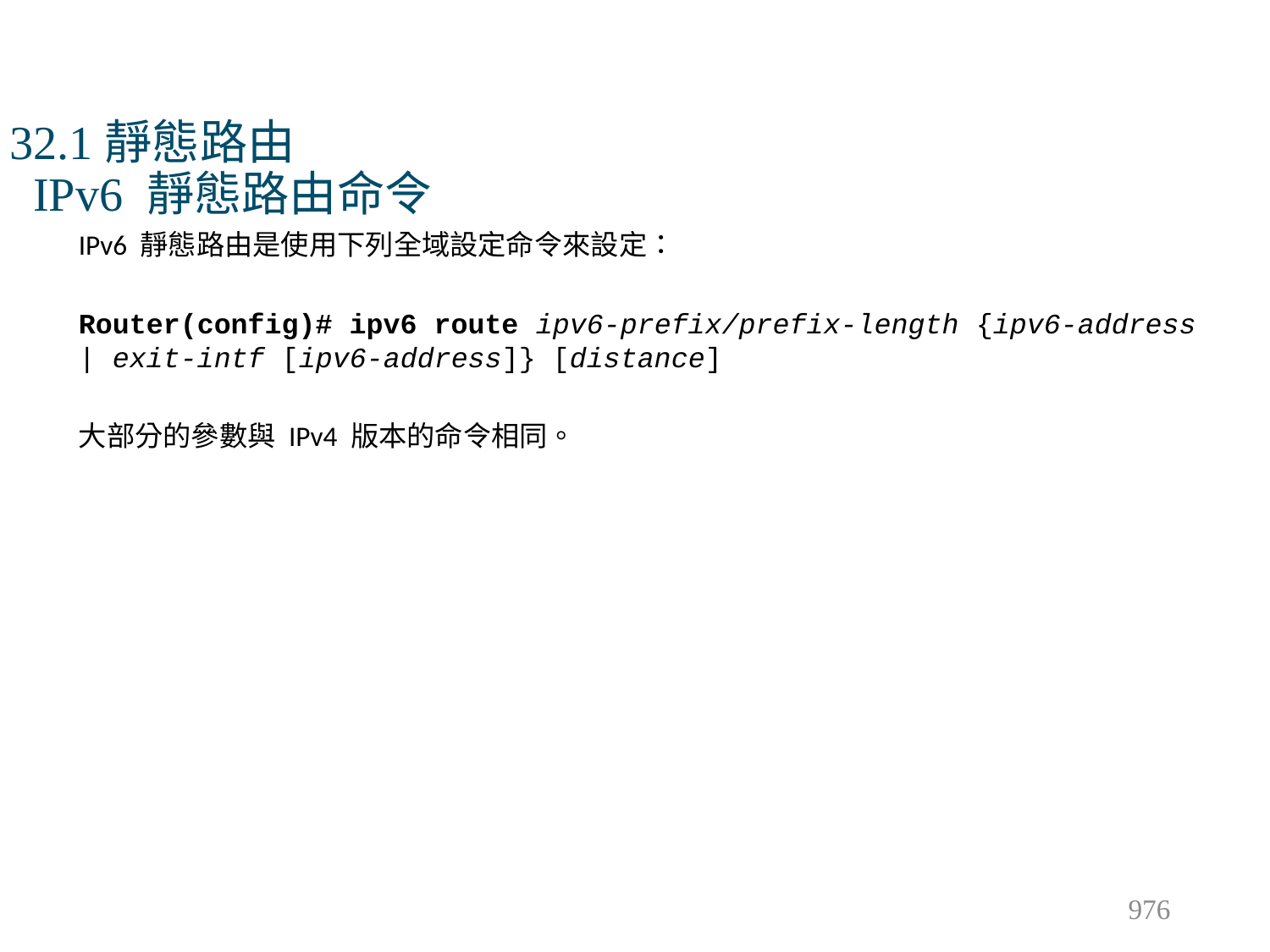

# 32.1靜態路由 IPv6 靜態路由命令
IPv6 靜態路由是使用下列全域設定命令來設定：

Router(config)# ipv6 route ipv6-prefix/prefix-length {ipv6-address | exit-intf [ipv6-address]} [distance]

大部分的參數與 IPv4 版本的命令相同。

976